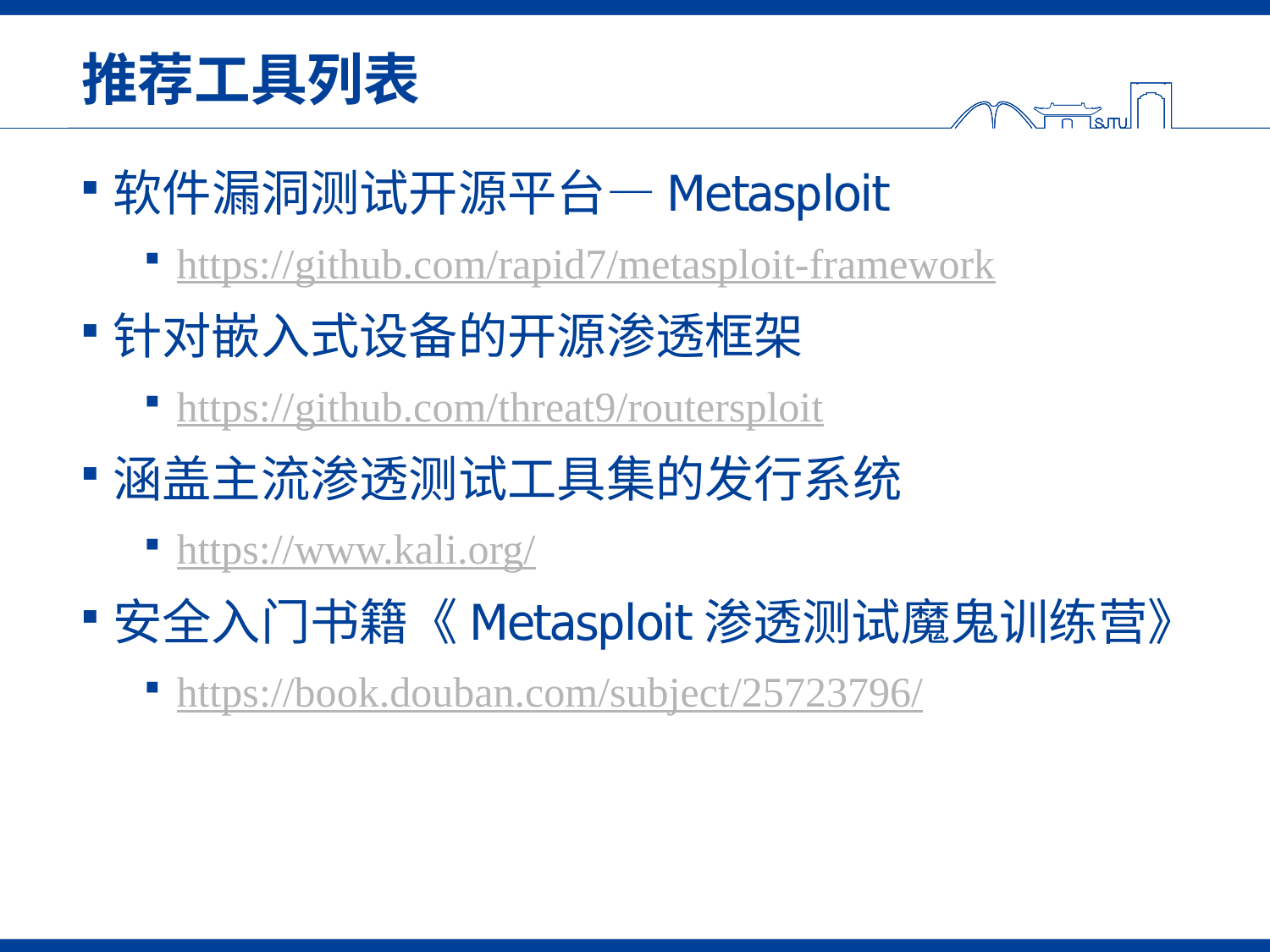

# 推荐工具列表
软件漏洞测试开源平台—Metasploit
https://github.com/rapid7/metasploit-framework
针对嵌入式设备的开源渗透框架
https://github.com/threat9/routersploit
涵盖主流渗透测试工具集的发行系统
https://www.kali.org/
安全入门书籍《Metasploit渗透测试魔鬼训练营》
https://book.douban.com/subject/25723796/